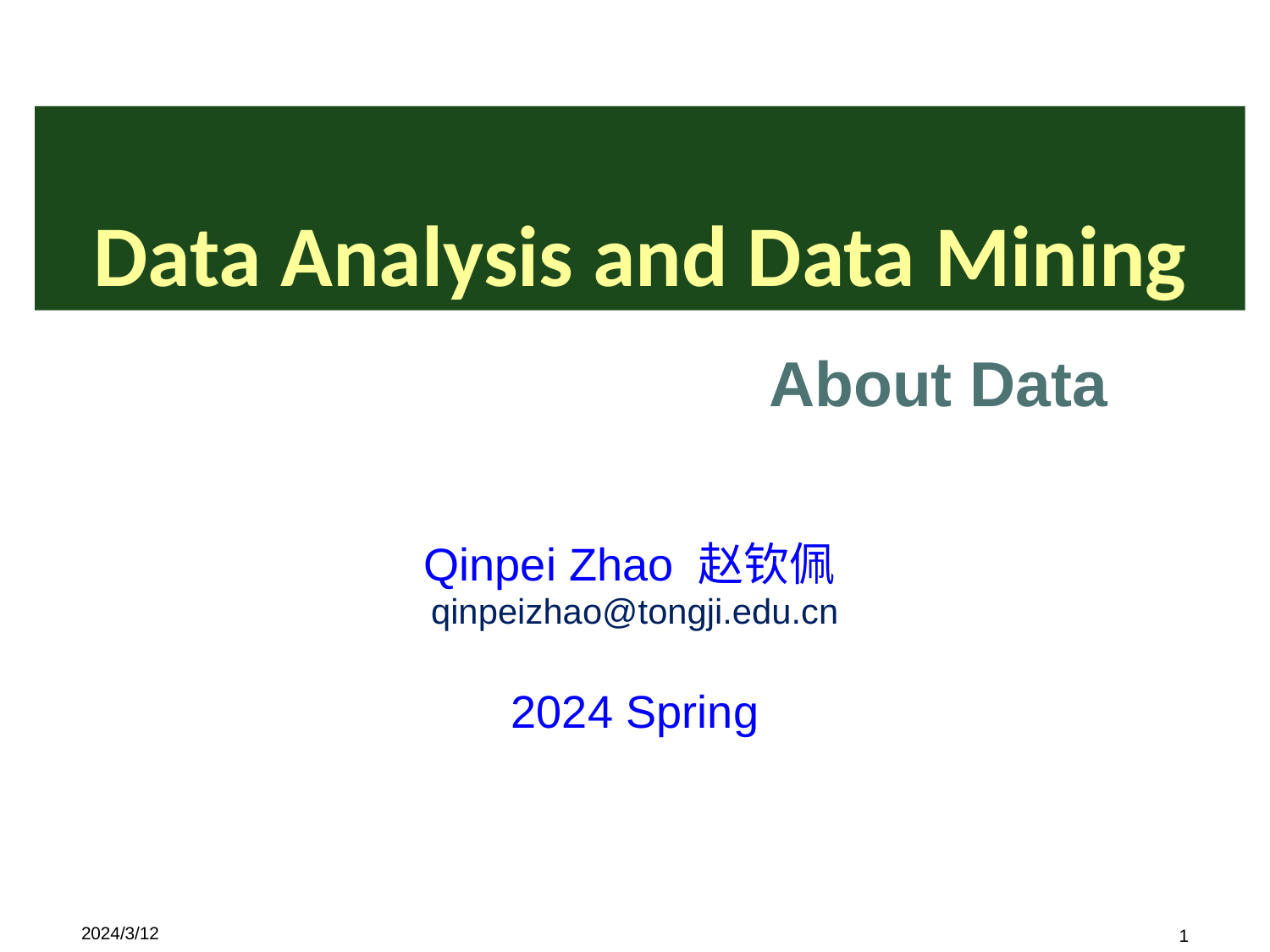

# Data Analysis and Data Mining
About Data
Qinpei Zhao 赵钦佩
qinpeizhao@tongji.edu.cn

2024 Spring
2024/3/12
1